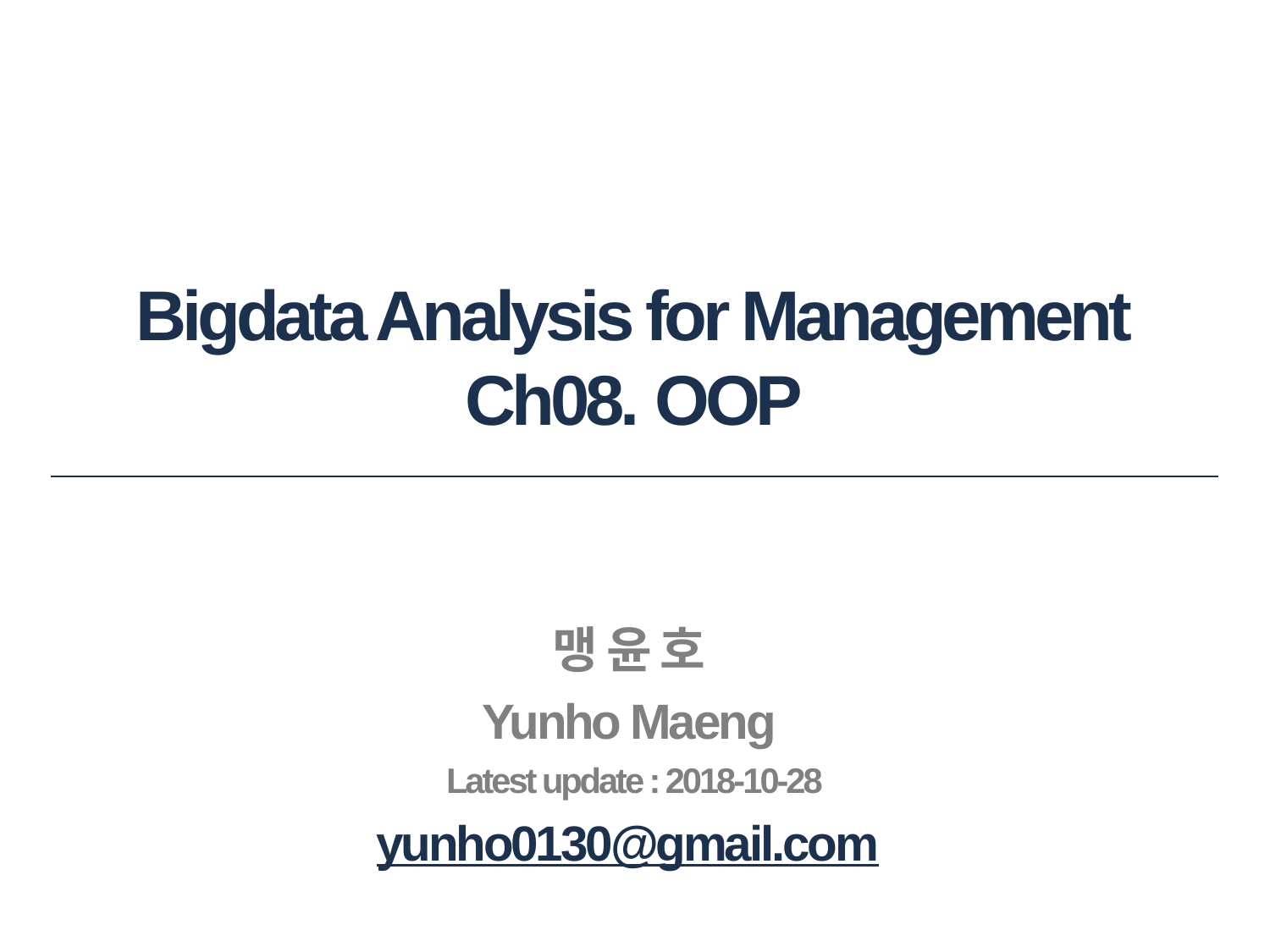

# Bigdata Analysis for Management Ch08. OOP

맹 윤 호
Yunho Maeng
Latest update : 2018-10-28
yunho0130@gmail.com